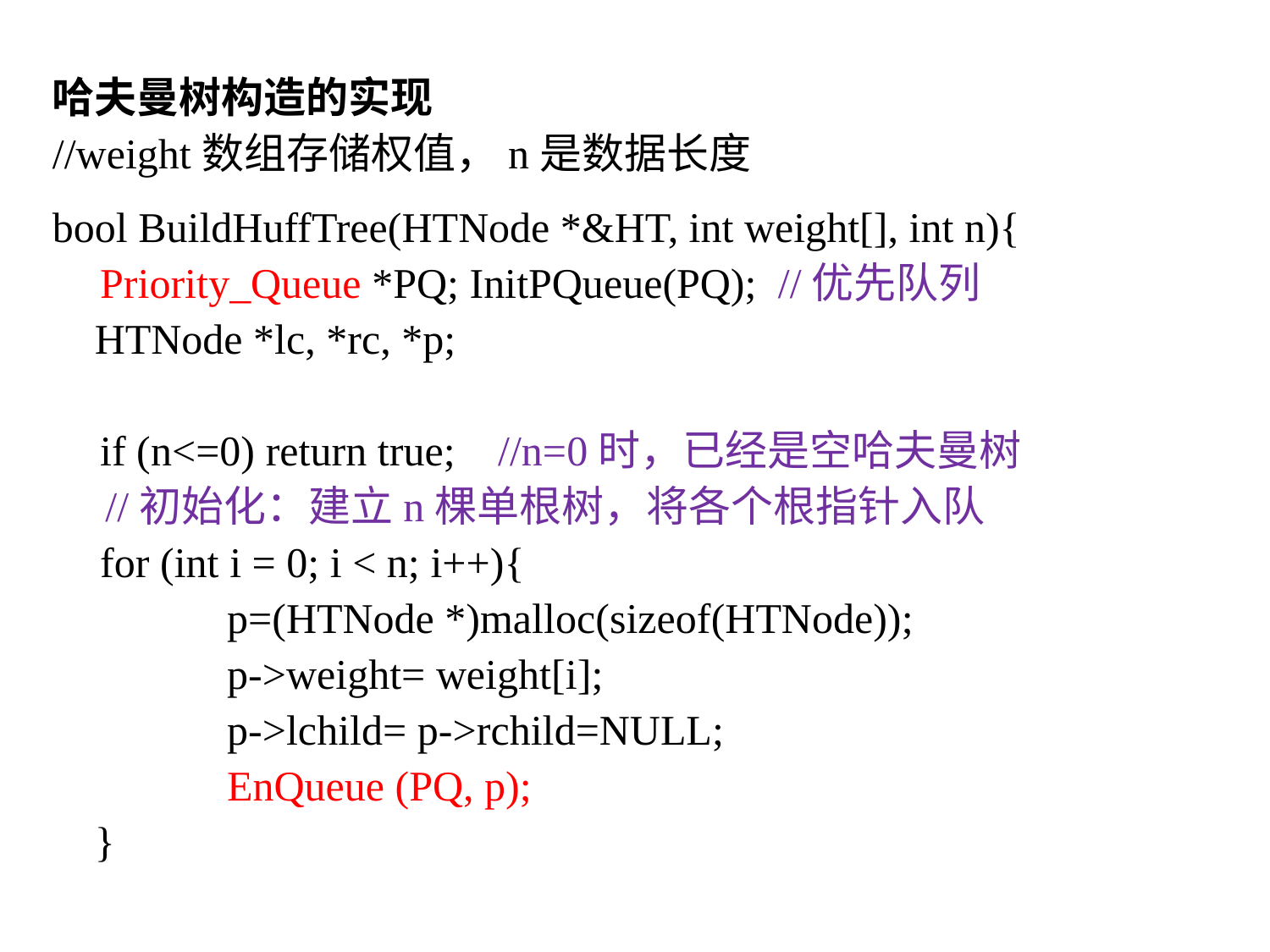

哈夫曼树构造的实现
//weight数组存储权值，n是数据长度
bool BuildHuffTree(HTNode *&HT, int weight[], int n){
    	Priority_Queue *PQ; InitPQueue(PQ);  //优先队列
    HTNode *lc, *rc, *p;

	if (n<=0) return true;    //n=0时，已经是空哈夫曼树
     //初始化：建立n棵单根树，将各个根指针入队
    	for (int i = 0; i < n; i++){
		p=(HTNode *)malloc(sizeof(HTNode));
		p->weight= weight[i];
		p->lchild= p->rchild=NULL;
   		EnQueue (PQ, p);
    }